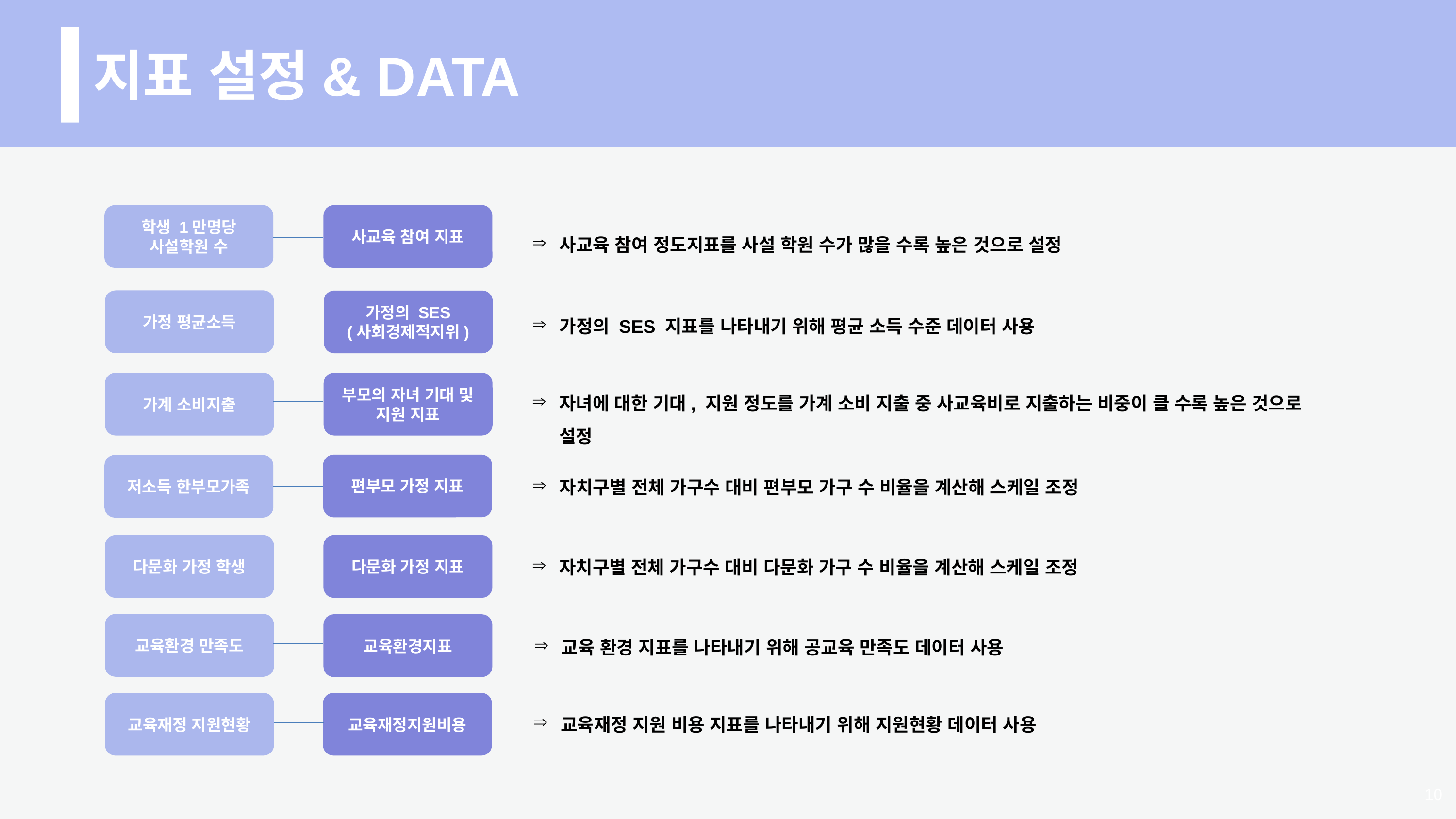

지표 설정& DATA
학생 1만명당
사설학원 수
사교육 참여 지표
사교육 참여 정도지표를 사설 학원 수가 많을 수록 높은 것으로 설정
가정 평균소득
가정의 SES
(사회경제적지위)
가정의 SES 지표를 나타내기 위해 평균 소득 수준 데이터 사용
가계 소비지출
부모의 자녀 기대 및 지원 지표
자녀에 대한 기대, 지원 정도를 가계 소비 지출 중 사교육비로 지출하는 비중이 클 수록 높은 것으로 설정
편부모 가정 지표
저소득 한부모가족
자치구별 전체 가구수 대비 편부모 가구 수 비율을 계산해 스케일 조정
다문화 가정 학생
다문화 가정 지표
자치구별 전체 가구수 대비 다문화 가구 수 비율을 계산해 스케일 조정
교육환경 만족도
교육환경지표
교육 환경 지표를 나타내기 위해 공교육 만족도 데이터 사용
교육재정 지원현황
교육재정지원비용
교육재정 지원 비용 지표를 나타내기 위해 지원현황 데이터 사용